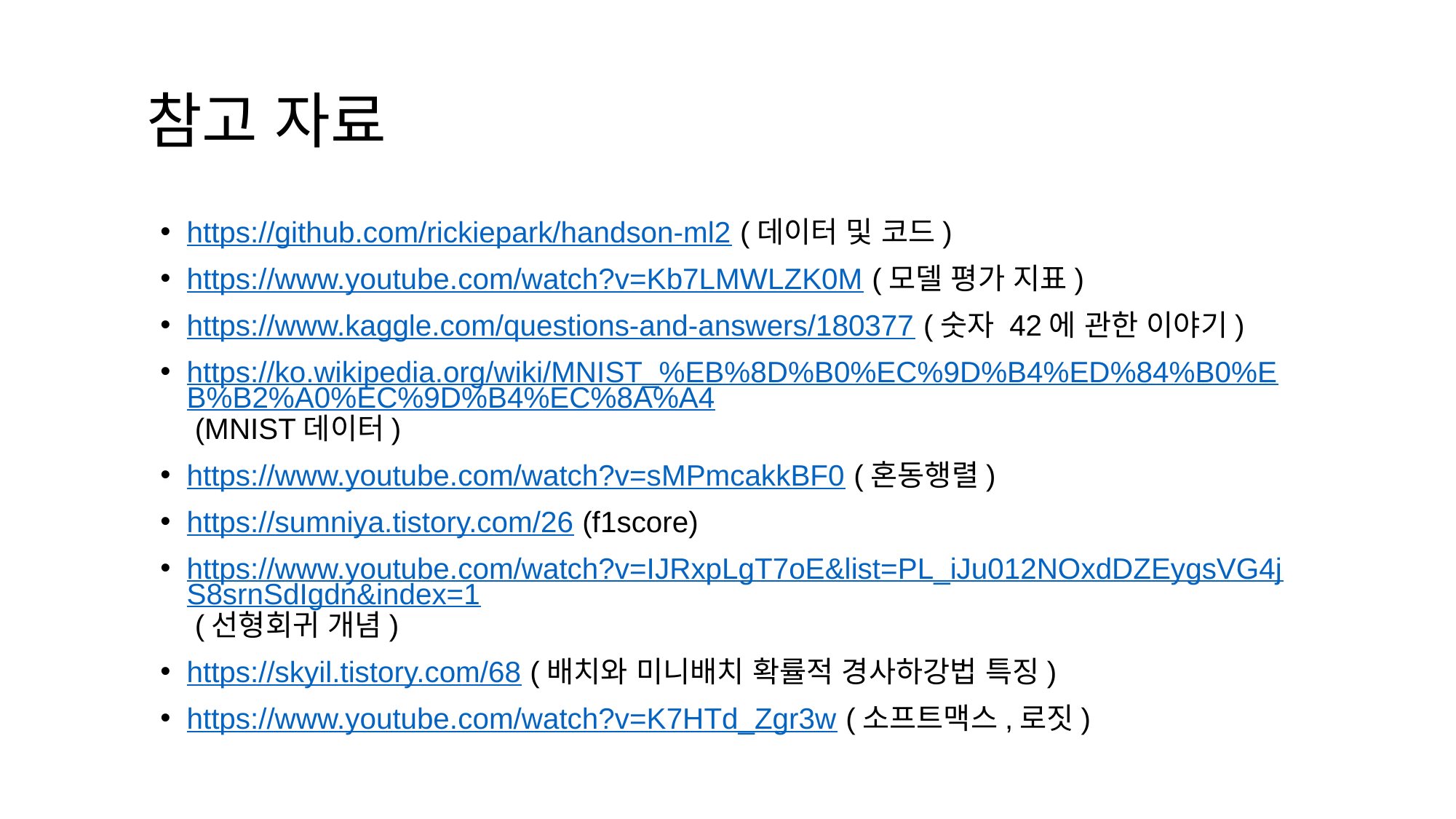

# 참고 자료
https://github.com/rickiepark/handson-ml2 (데이터 및 코드)
https://www.youtube.com/watch?v=Kb7LMWLZK0M (모델 평가 지표)
https://www.kaggle.com/questions-and-answers/180377 (숫자 42에 관한 이야기)
https://ko.wikipedia.org/wiki/MNIST_%EB%8D%B0%EC%9D%B4%ED%84%B0%EB%B2%A0%EC%9D%B4%EC%8A%A4 (MNIST데이터)
https://www.youtube.com/watch?v=sMPmcakkBF0 (혼동행렬)
https://sumniya.tistory.com/26 (f1score)
https://www.youtube.com/watch?v=IJRxpLgT7oE&list=PL_iJu012NOxdDZEygsVG4jS8srnSdIgdn&index=1 (선형회귀 개념)
https://skyil.tistory.com/68 (배치와 미니배치 확률적 경사하강법 특징)
https://www.youtube.com/watch?v=K7HTd_Zgr3w (소프트맥스,로짓)